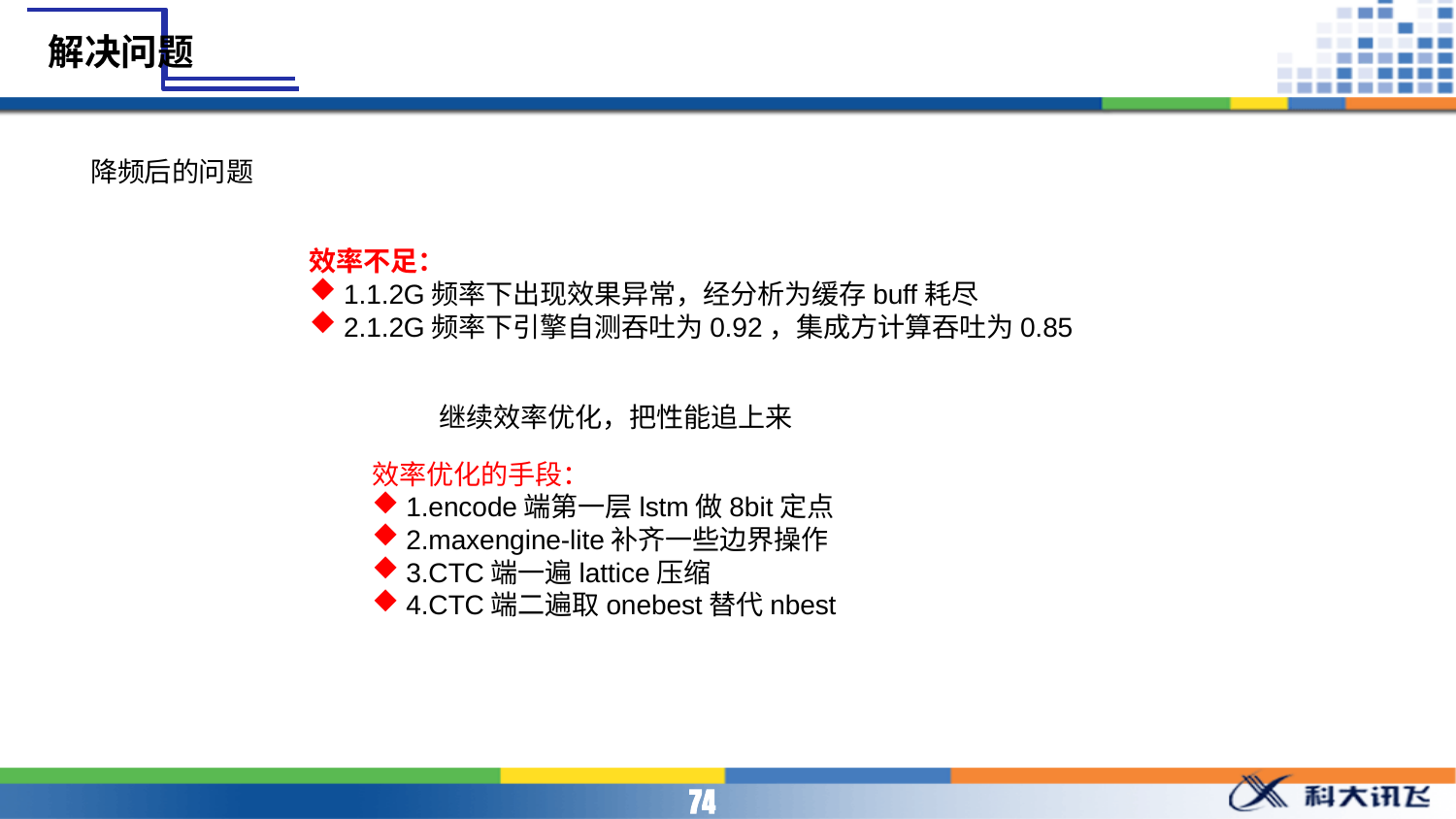

解决问题

降频后的问题
效率不足：
1.1.2G频率下出现效果异常，经分析为缓存buff耗尽
2.1.2G频率下引擎自测吞吐为0.92，集成方计算吞吐为0.85
继续效率优化，把性能追上来
效率优化的手段：
1.encode端第一层lstm做8bit定点
2.maxengine-lite补齐一些边界操作
3.CTC端一遍lattice压缩
4.CTC端二遍取onebest替代nbest